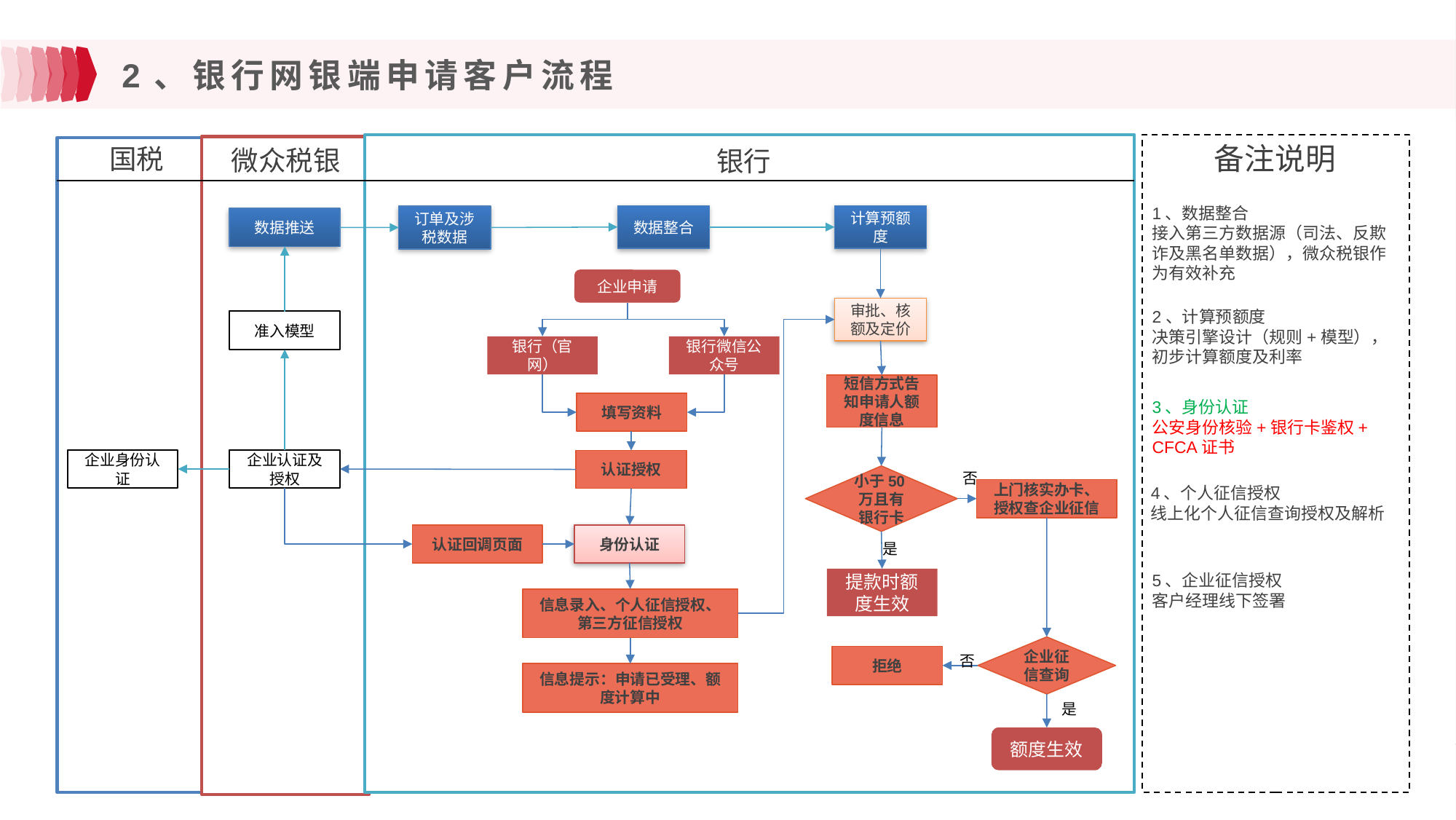

# 2、银行网银端申请客户流程

        备注说明

国税

微众税银
银行
1、数据整合
接入第三方数据源（司法、反欺诈及黑名单数据），微众税银作为有效补充
数据整合
计算预额度
订单及涉税数据
数据推送
企业申请
审批、核额及定价
2、计算预额度
决策引擎设计（规则+模型），初步计算额度及利率
准入模型
银行（官网）
银行微信公众号
短信方式告知申请人额度信息
3、身份认证
公安身份核验+银行卡鉴权+ CFCA证书
填写资料
企业身份认证
企业认证及授权
认证授权
否
小于50万且有银行卡
4、个人征信授权
线上化个人征信查询授权及解析
上门核实办卡、授权查企业征信
认证回调页面
身份认证
是
5、企业征信授权
客户经理线下签署
提款时额度生效
信息录入、个人征信授权、第三方征信授权
企业征信查询
否
拒绝
信息提示：申请已受理、额度计算中
是
额度生效